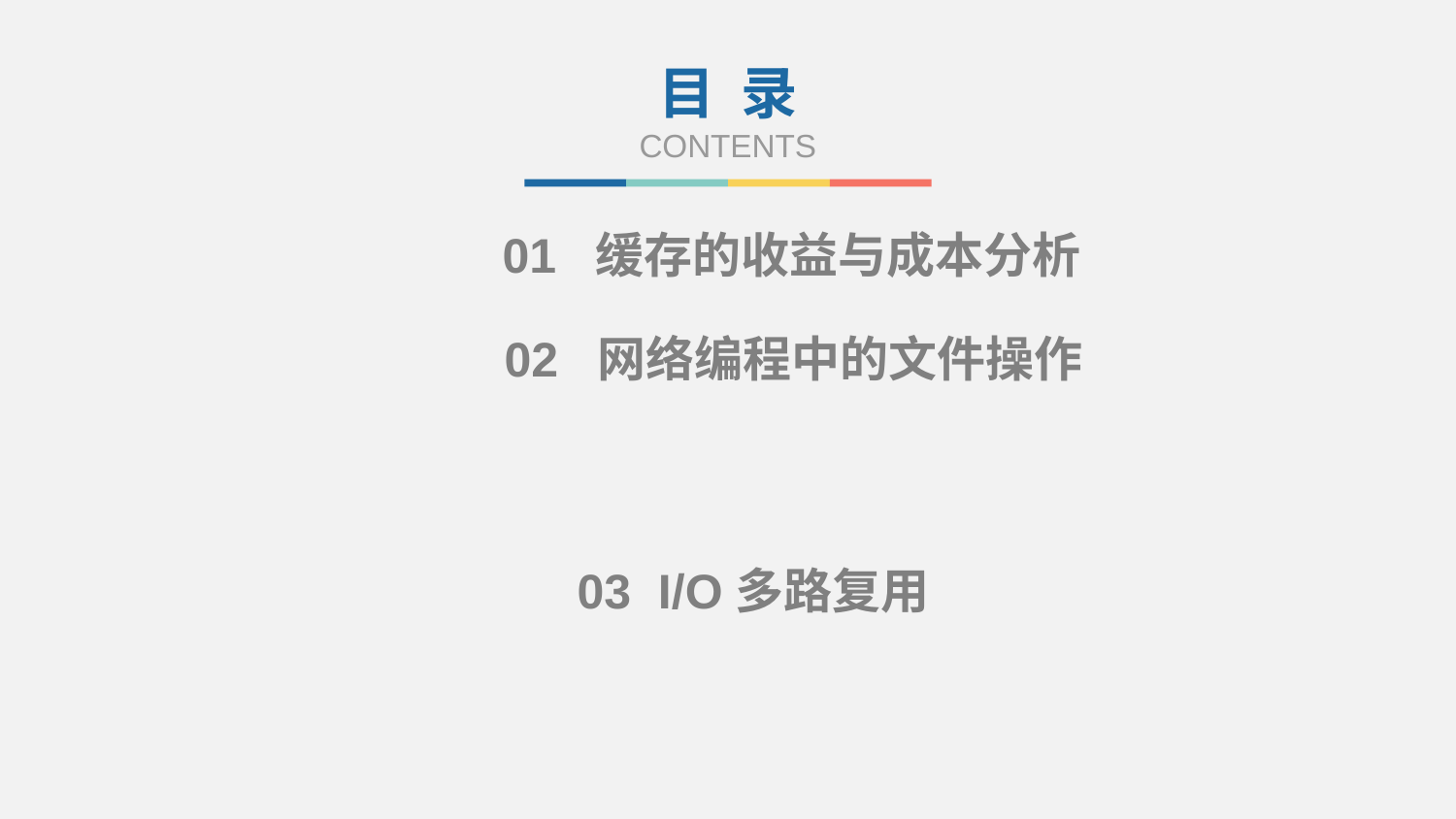

目  录
CONTENTS

01  缓存的收益与成本分析
02  网络编程中的文件操作
03  I/O多路复用